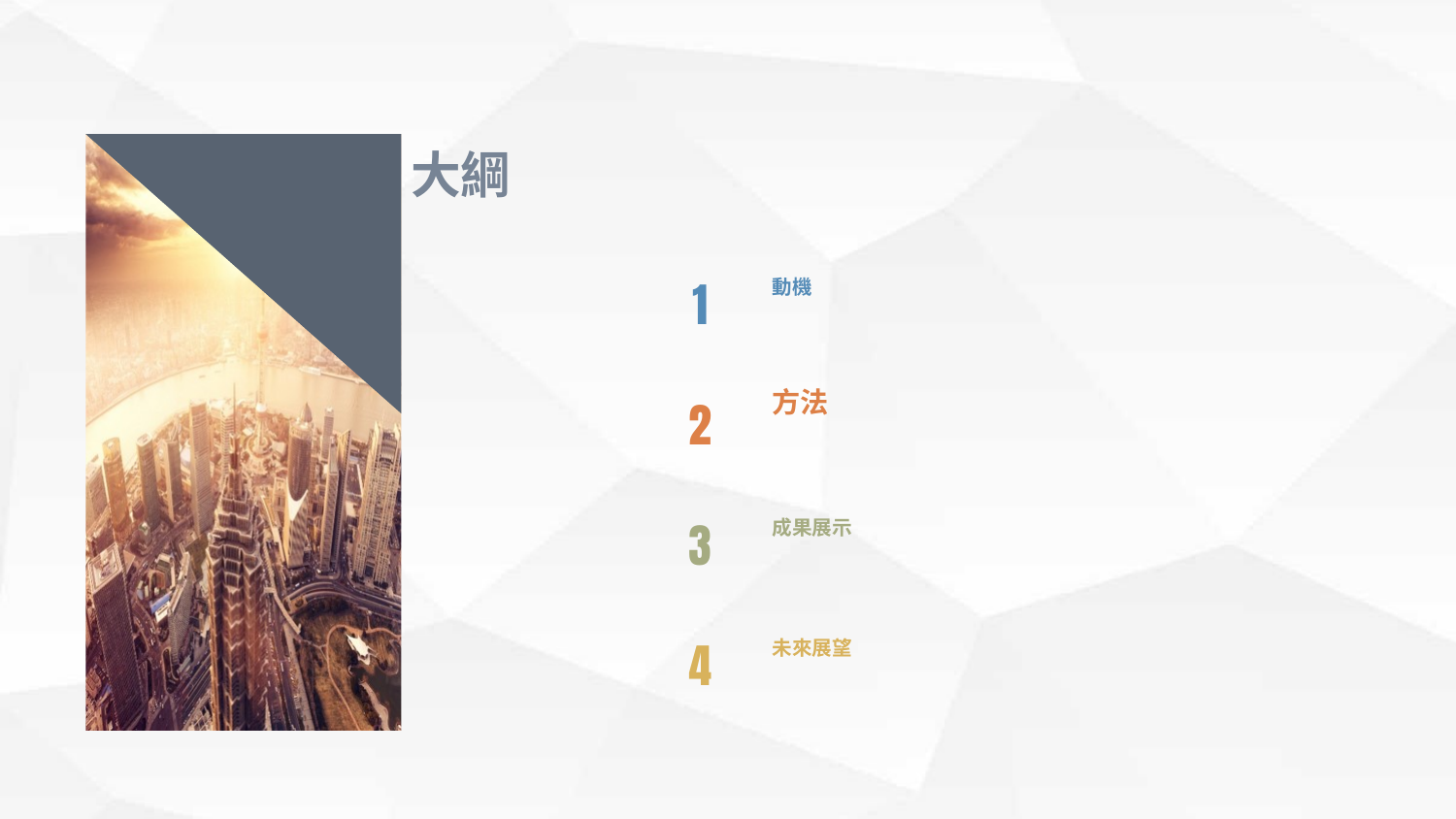

大綱
1
動機

方法

2
3
成果展示

4
未來展望